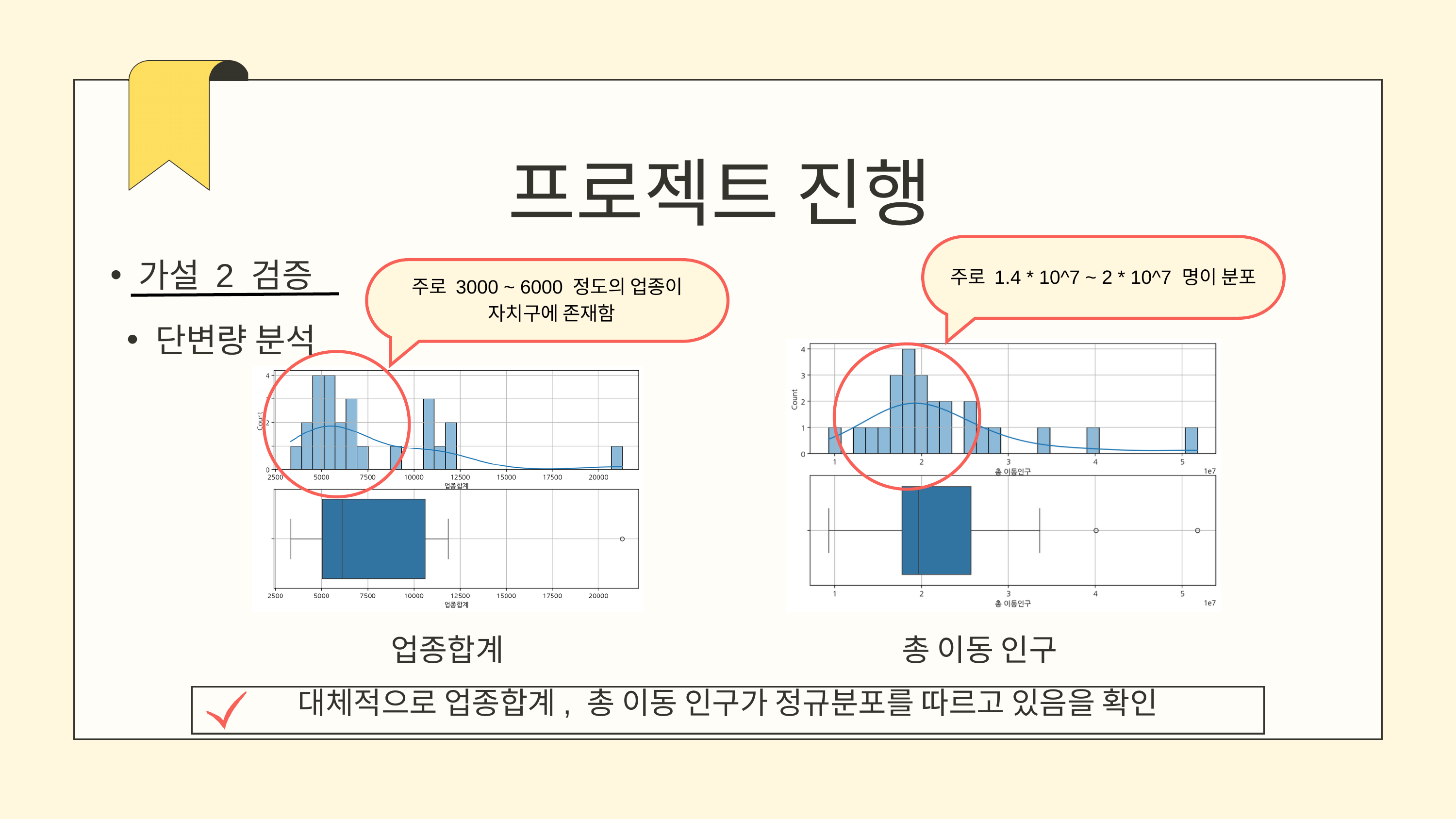

프로젝트 진행

주로 1.4 * 10^7 ~ 2 * 10^7 명이 분포
가설 2 검증

주로 3000 ~ 6000 정도의 업종이
 자치구에 존재함

단변량 분석

총 이동 인구
업종합계

대체적으로 업종합계, 총 이동 인구가 정규분포를 따르고 있음을 확인